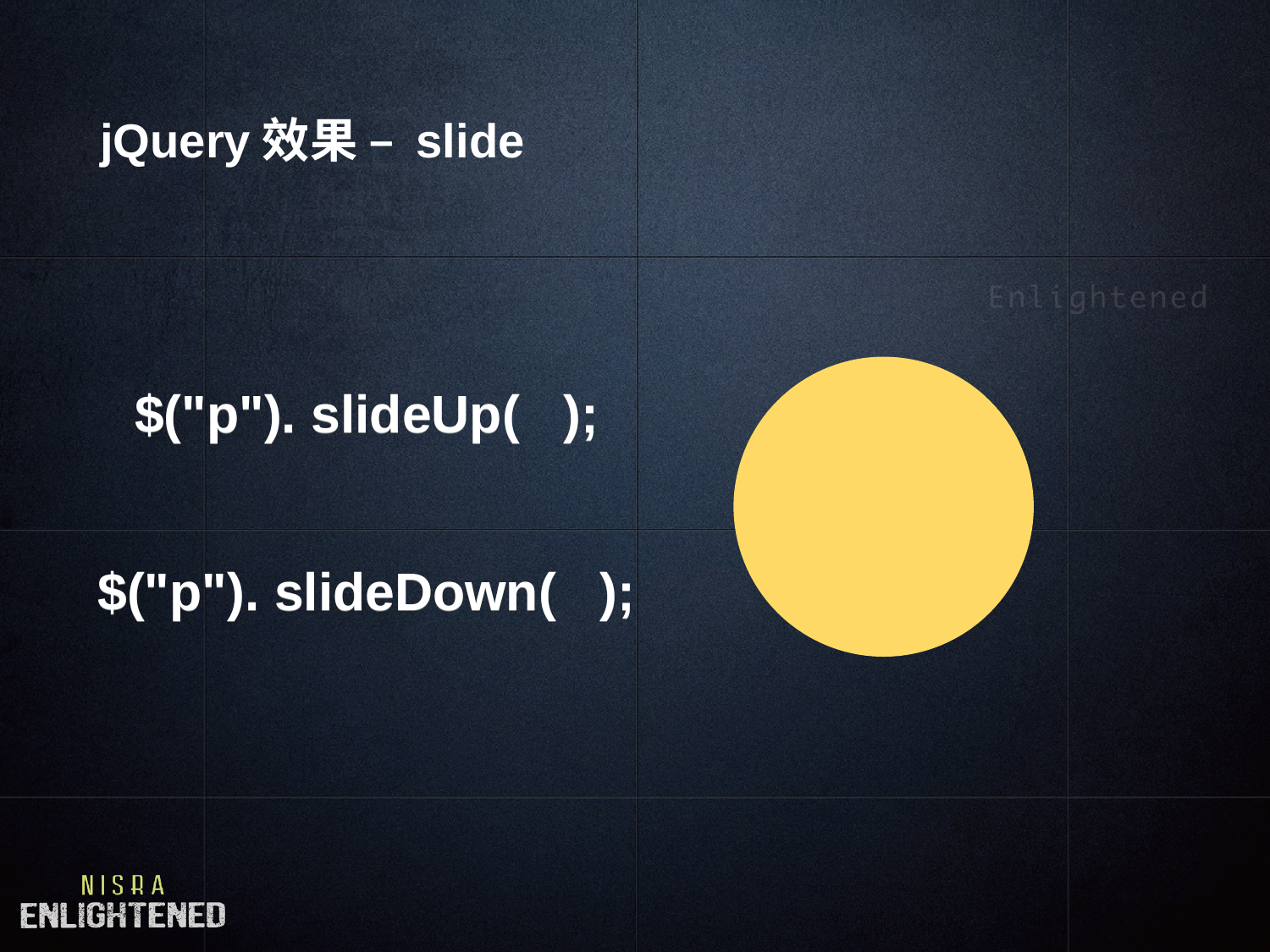

# jQuery效果 – slide

$("p"). slideUp(   );
$("p"). slideUp(   );
$("p"). slideDown(   );
$("p"). slideDown(   );